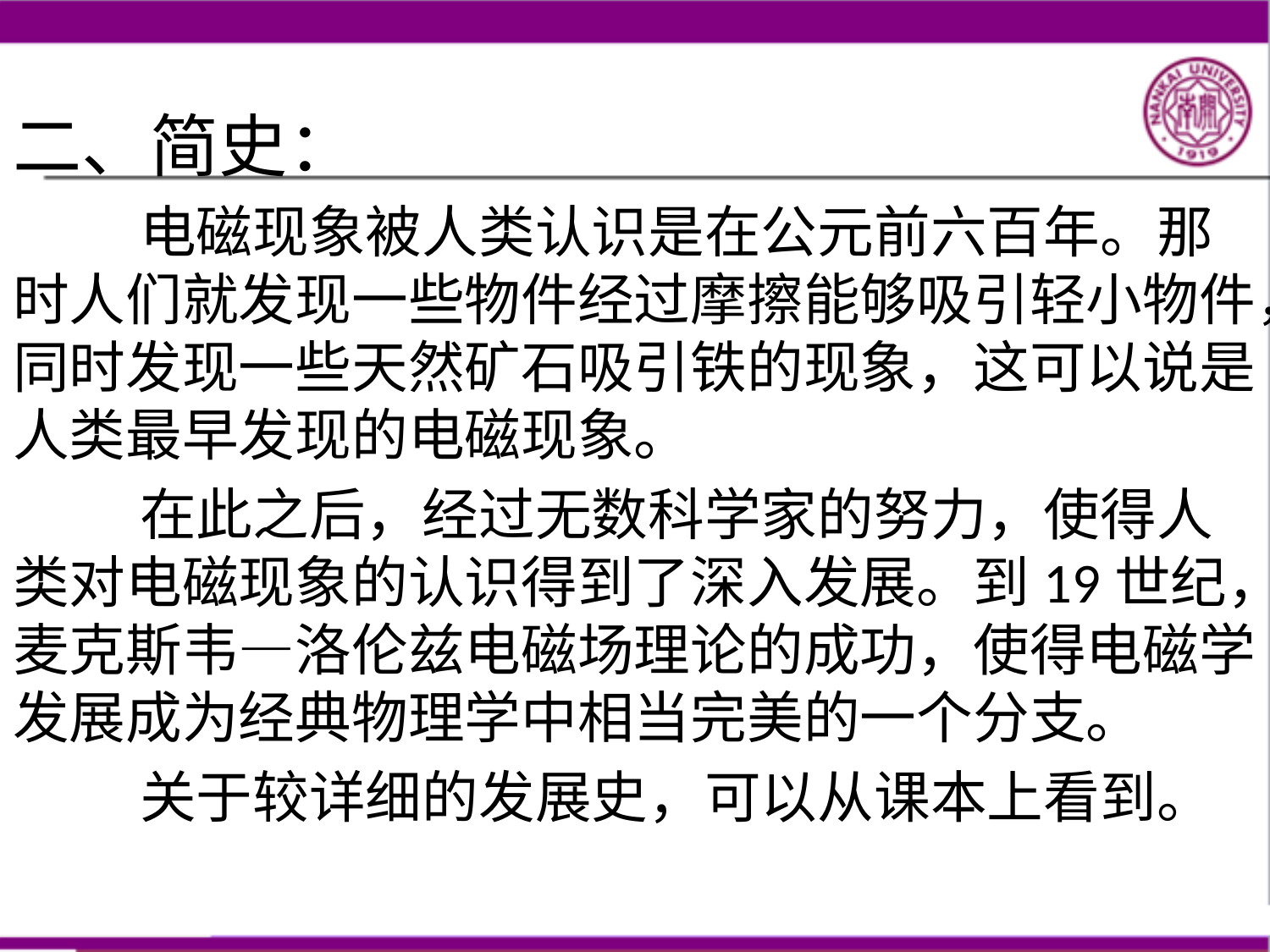

二、简史：
	电磁现象被人类认识是在公元前六百年。那时人们就发现一些物件经过摩擦能够吸引轻小物件，同时发现一些天然矿石吸引铁的现象，这可以说是人类最早发现的电磁现象。
	在此之后，经过无数科学家的努力，使得人类对电磁现象的认识得到了深入发展。到19世纪，麦克斯韦—洛伦兹电磁场理论的成功，使得电磁学发展成为经典物理学中相当完美的一个分支。
	关于较详细的发展史，可以从课本上看到。